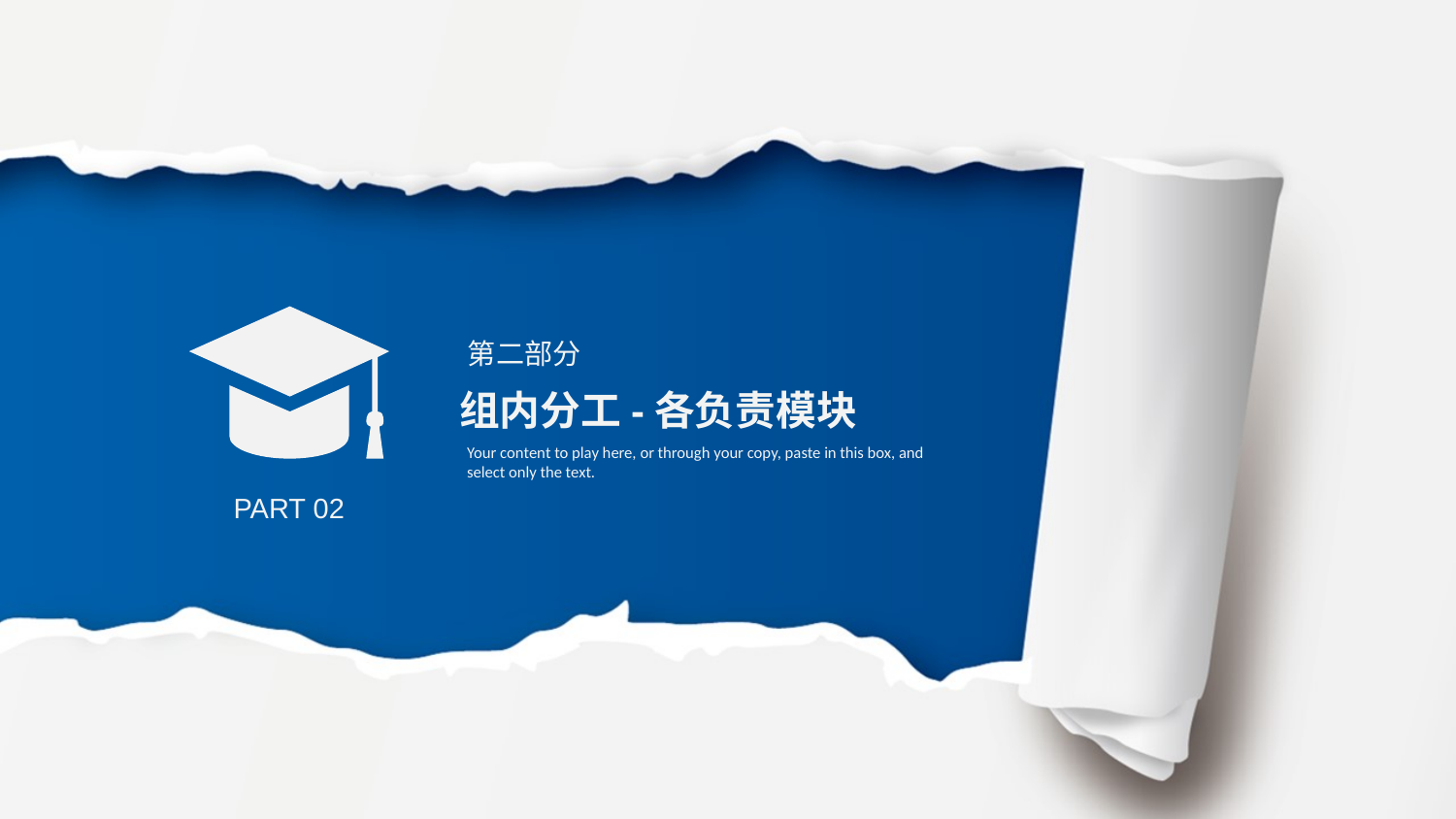

第二部分
组内分工-各负责模块
Your content to play here, or through your copy, paste in this box, and select only the text.
PART 02